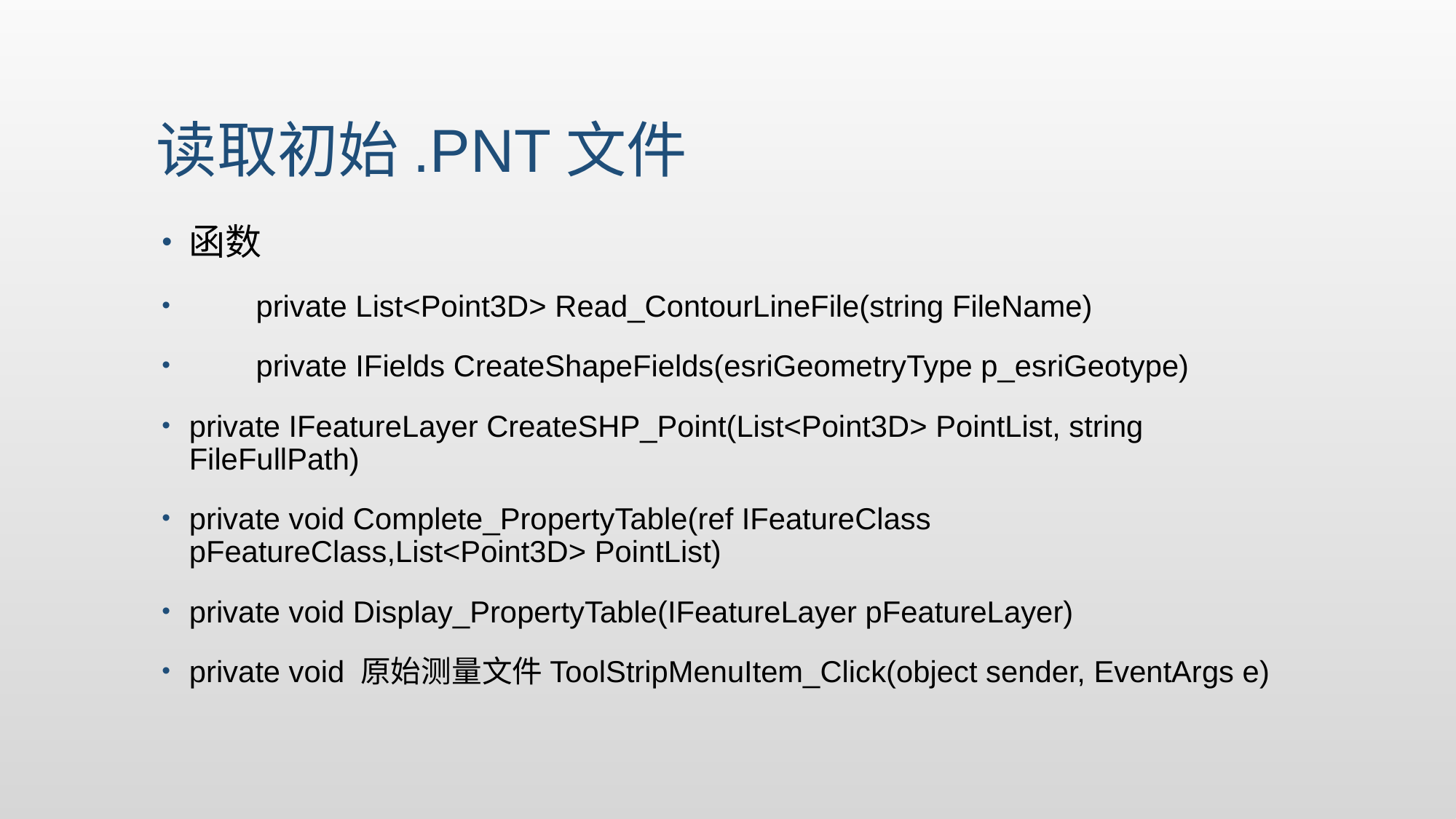

# 读取初始.PNT文件
函数
        private List<Point3D> Read_ContourLineFile(string FileName)
        private IFields CreateShapeFields(esriGeometryType p_esriGeotype)
private IFeatureLayer CreateSHP_Point(List<Point3D> PointList, string FileFullPath)
private void Complete_PropertyTable(ref IFeatureClass pFeatureClass,List<Point3D> PointList)
private void Display_PropertyTable(IFeatureLayer pFeatureLayer)
private void 原始测量文件ToolStripMenuItem_Click(object sender, EventArgs e)